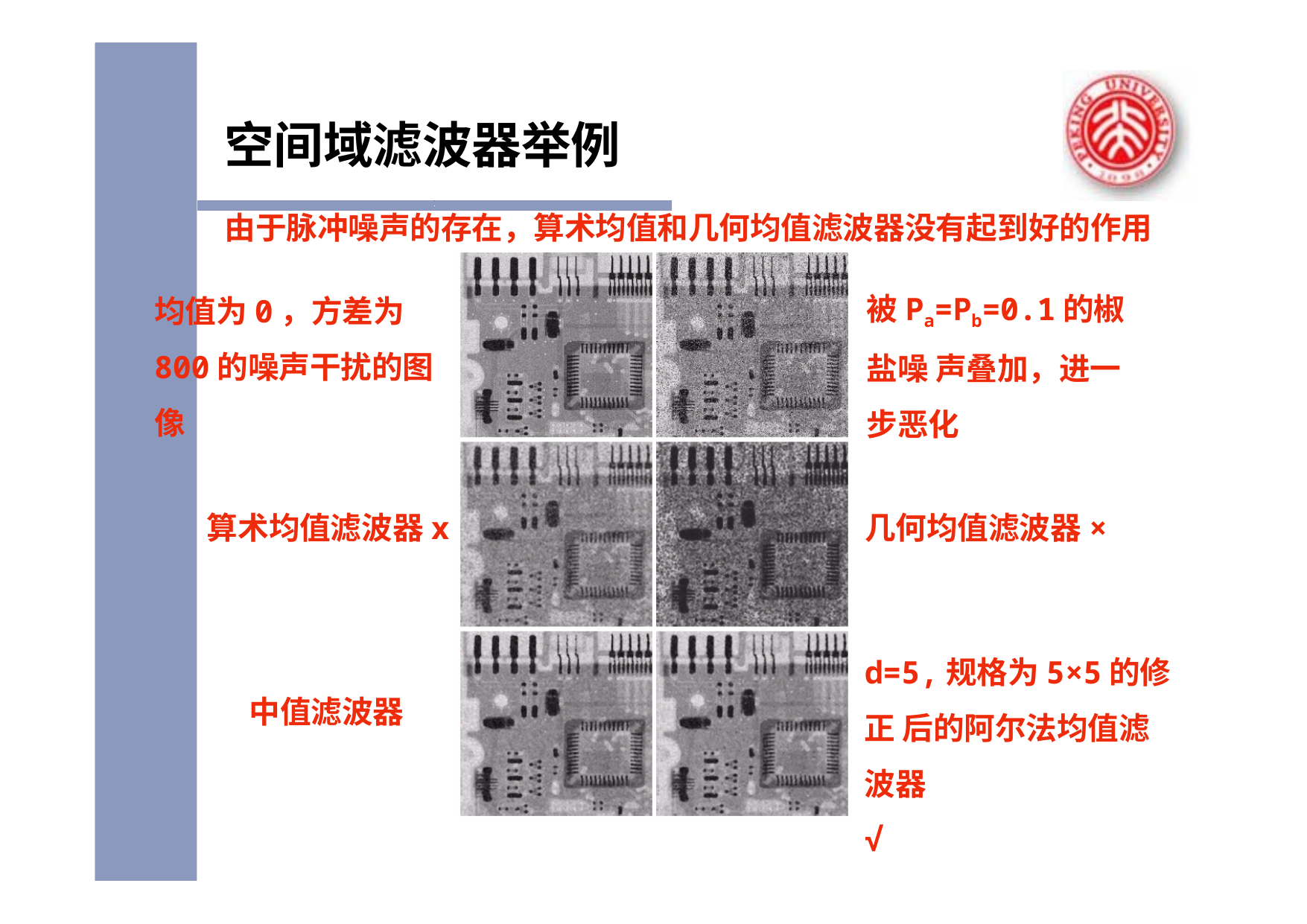

# 空间域滤波器举例

由于脉冲噪声的存在，算术均值和几何均值滤波器没有起到好的作用

被Pa=Pb=0.1的椒盐噪 声叠加，进一步恶化
均值为0，方差为 800的噪声干扰的图像
算术均值滤波器х
几何均值滤波器×
d=5,规格为5×5的修正 后的阿尔法均值滤波器
√
中值滤波器